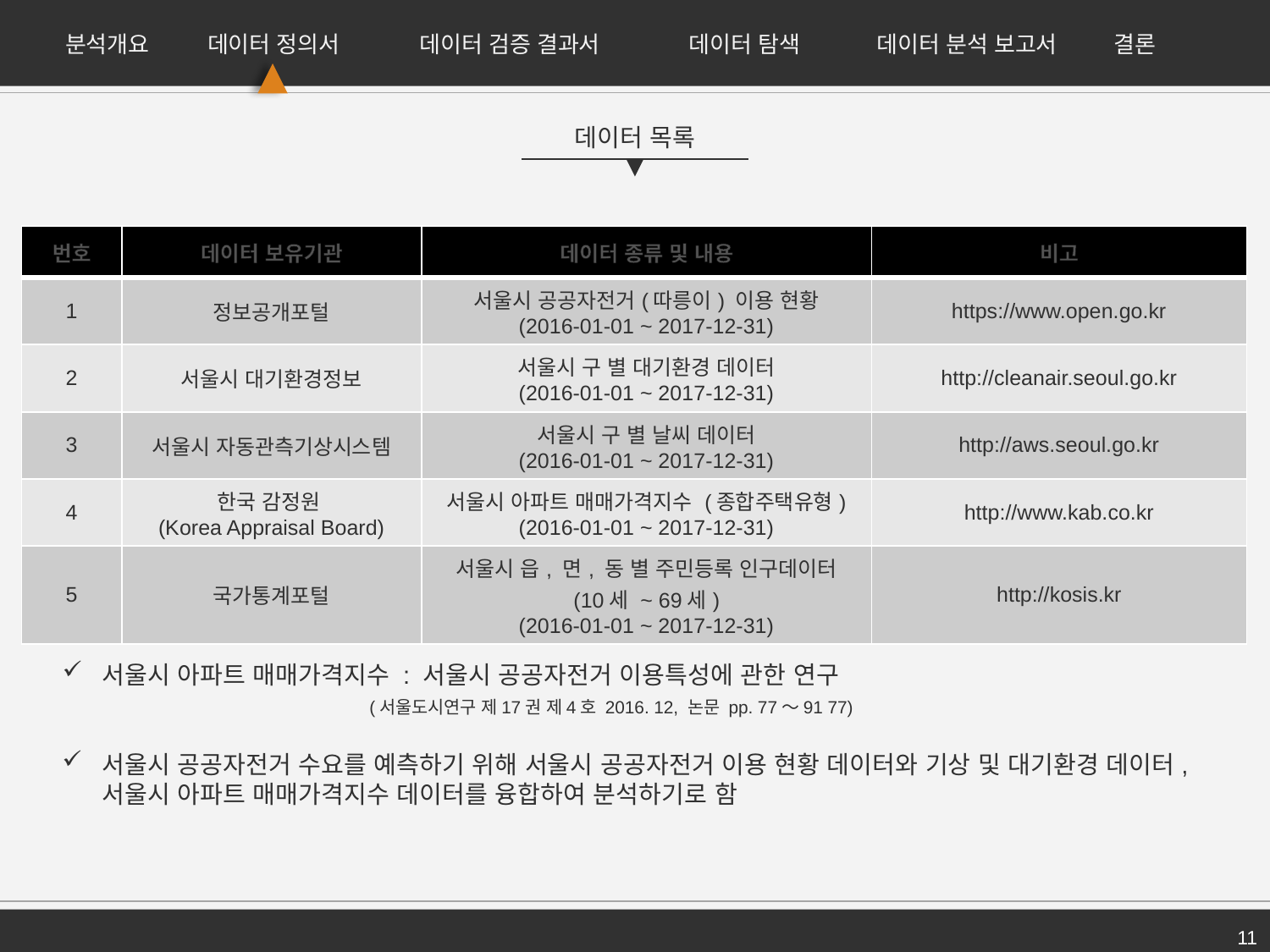

분석개요
데이터 정의서
데이터 검증 결과서
데이터 탐색
데이터 분석 보고서
결론

데이터 목록

| 번호 | 데이터 보유기관 | 데이터 종류 및 내용 | 비고 |
| --- | --- | --- | --- |
| 1 | 정보공개포털 | 서울시 공공자전거(따릉이) 이용 현황 (2016-01-01 ~ 2017-12-31) | https://www.open.go.kr |
| 2 | 서울시 대기환경정보 | 서울시 구 별 대기환경 데이터 (2016-01-01 ~ 2017-12-31) | http://cleanair.seoul.go.kr |
| 3 | 서울시 자동관측기상시스템 | 서울시 구 별 날씨 데이터 (2016-01-01 ~ 2017-12-31) | http://aws.seoul.go.kr |
| 4 | 한국 감정원 (Korea Appraisal Board) | 서울시 아파트 매매가격지수 (종합주택유형) (2016-01-01 ~ 2017-12-31) | http://www.kab.co.kr |
| 5 | 국가통계포털 | 서울시 읍, 면, 동 별 주민등록 인구데이터 (10세 ~ 69세) (2016-01-01 ~ 2017-12-31) | http://kosis.kr |
서울시 아파트 매매가격지수 : 서울시 공공자전거 이용특성에 관한 연구
                                            (서울도시연구 제17권 제4호 2016. 12, 논문 pp. 77～91 77)
서울시 공공자전거 수요를 예측하기 위해 서울시 공공자전거 이용 현황 데이터와 기상 및 대기환경 데이터, 서울시 아파트 매매가격지수 데이터를 융합하여 분석하기로 함

11